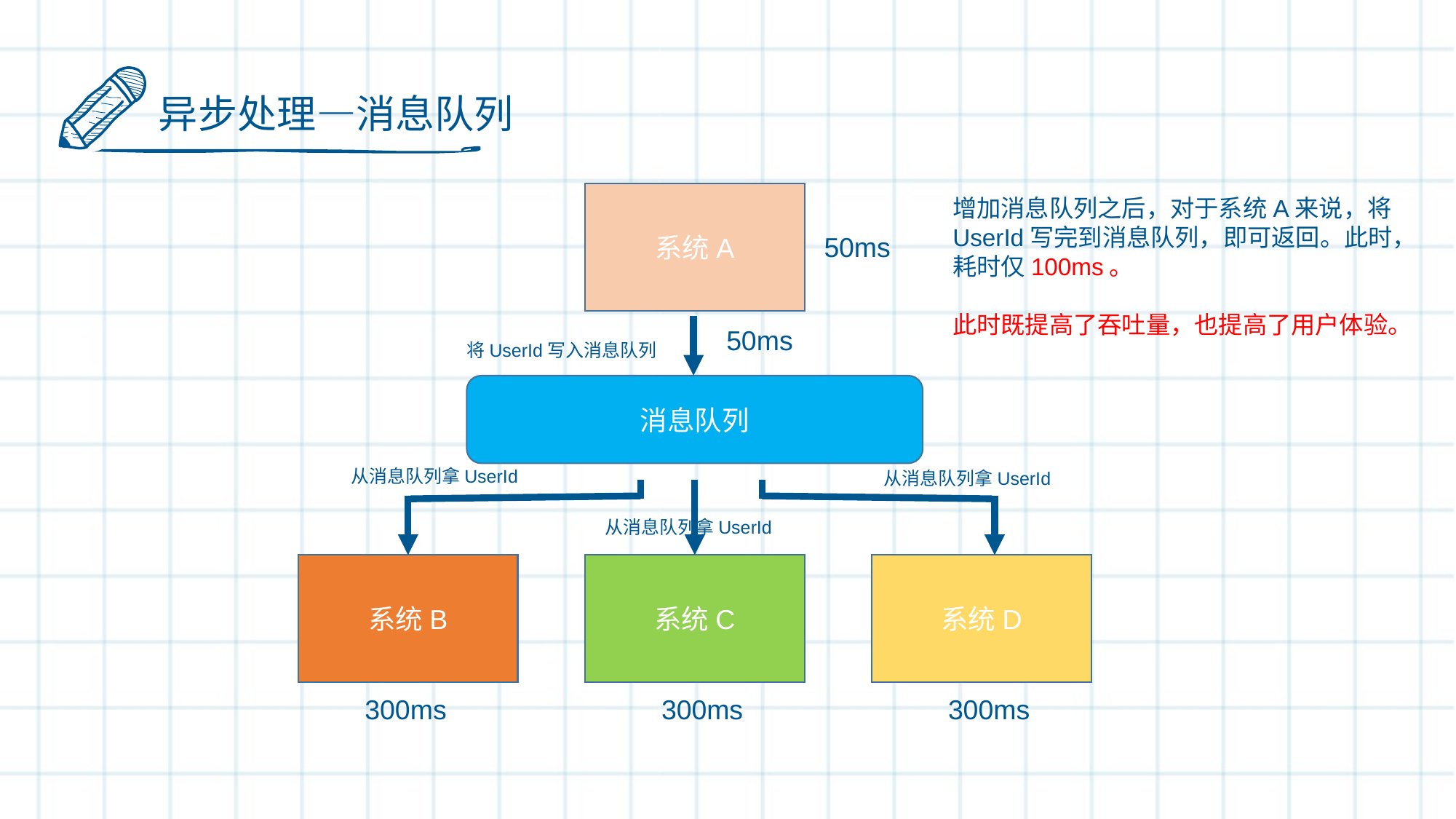

异步处理—消息队列

系统A
增加消息队列之后，对于系统A来说，将UserId写完到消息队列，即可返回。此时，耗时仅100ms。

此时既提高了吞吐量，也提高了用户体验。
50ms
50ms
将UserId写入消息队列
消息队列
从消息队列拿UserId
从消息队列拿UserId
从消息队列拿UserId
系统B
系统C
系统D
300ms
300ms
300ms